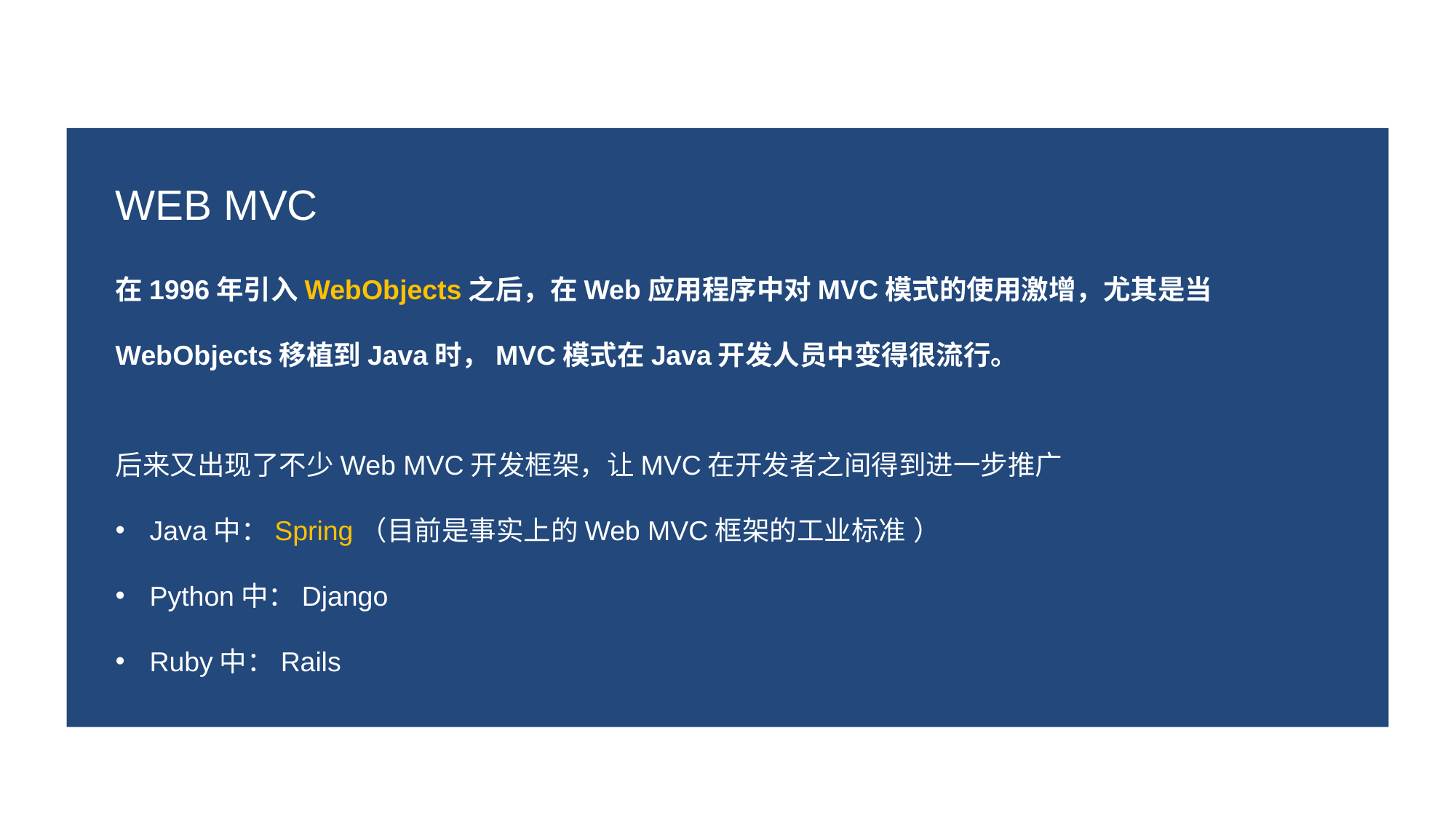

WEB MVC
在1996年引入WebObjects之后，在Web应用程序中对MVC模式的使用激增，尤其是当WebObjects移植到Java时，MVC模式在Java开发人员中变得很流行。
后来又出现了不少Web MVC开发框架，让MVC在开发者之间得到进一步推广
Java中：Spring（目前是事实上的Web MVC框架的工业标准	）
Python中：Django
Ruby中：Rails